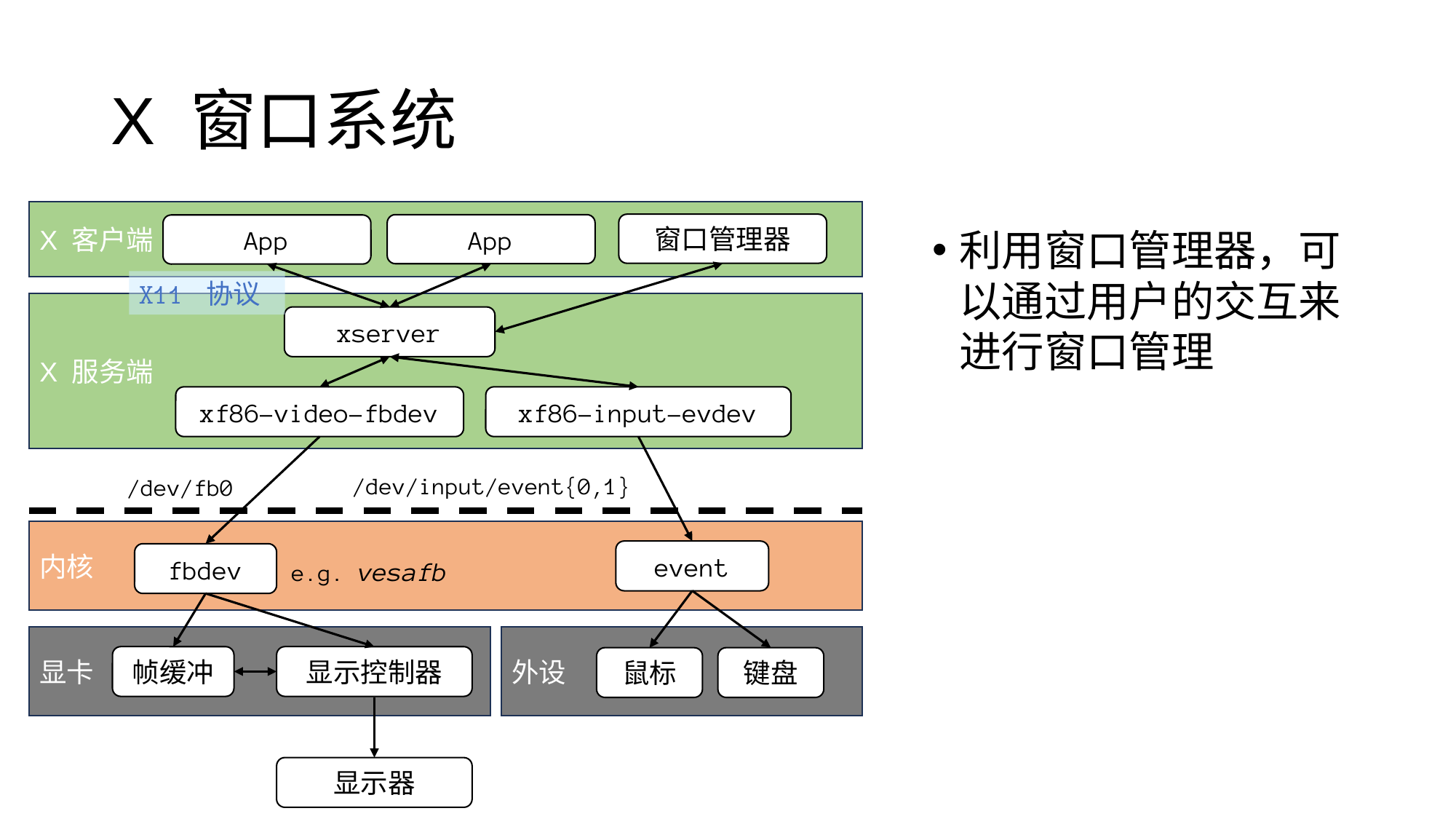

# X 窗口系统
X 客户端
窗口管理器
App
App
利用窗口管理器，可以通过用户的交互来进行窗口管理

X11 协议
X 服务端
xserver
xf86-video-fbdev
xf86-input-evdev
/dev/input/event{0,1}
/dev/fb0
内核
event
fbdev
e.g. vesafb
显卡
外设
帧缓冲
显示控制器
鼠标
键盘
显示器